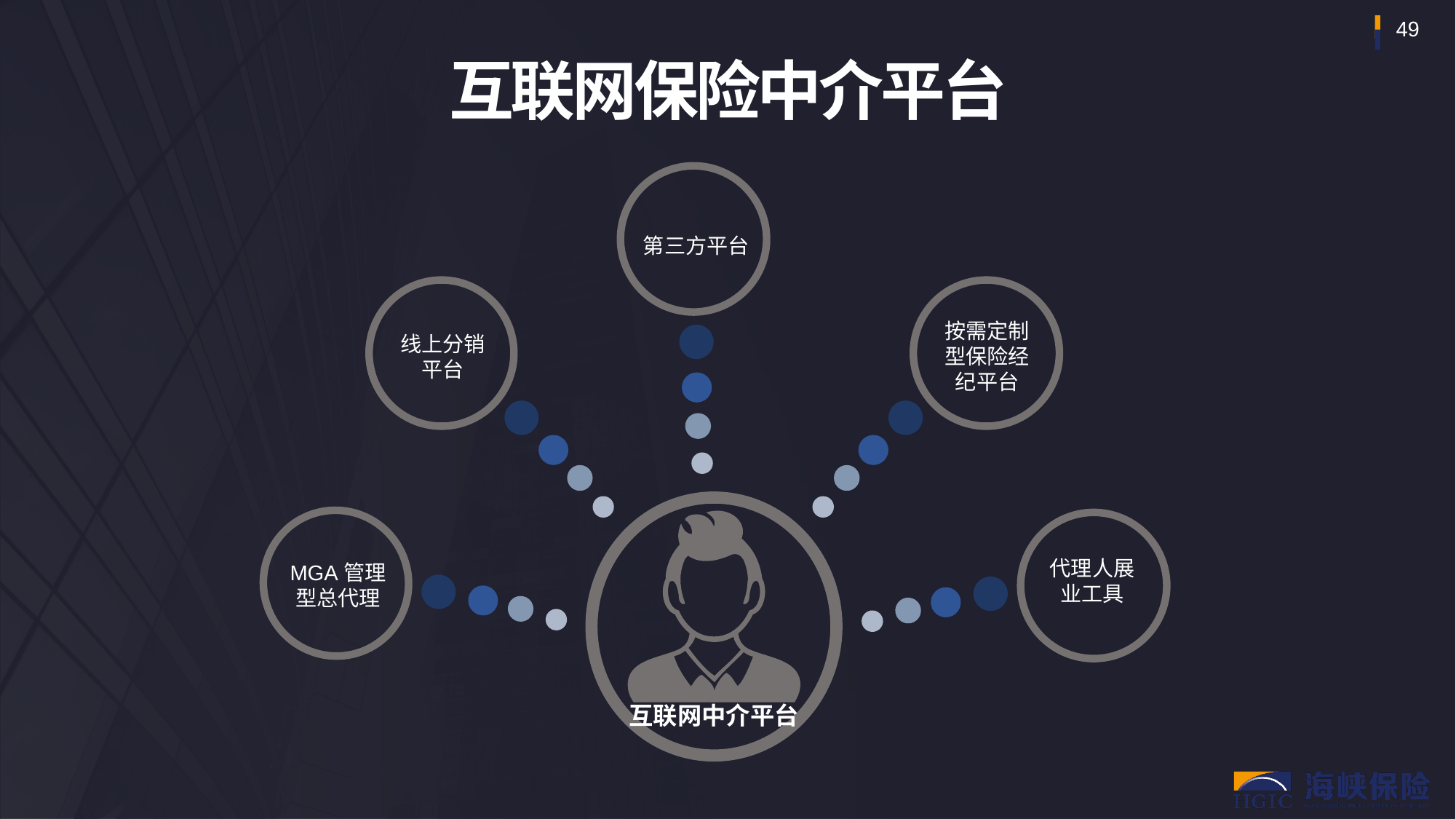

互联网保险中介平台

第三方平台

按需定制型保险经纪平台
线上分销平台

代理人展业工具
MGA管理型总代理
互联网中介平台